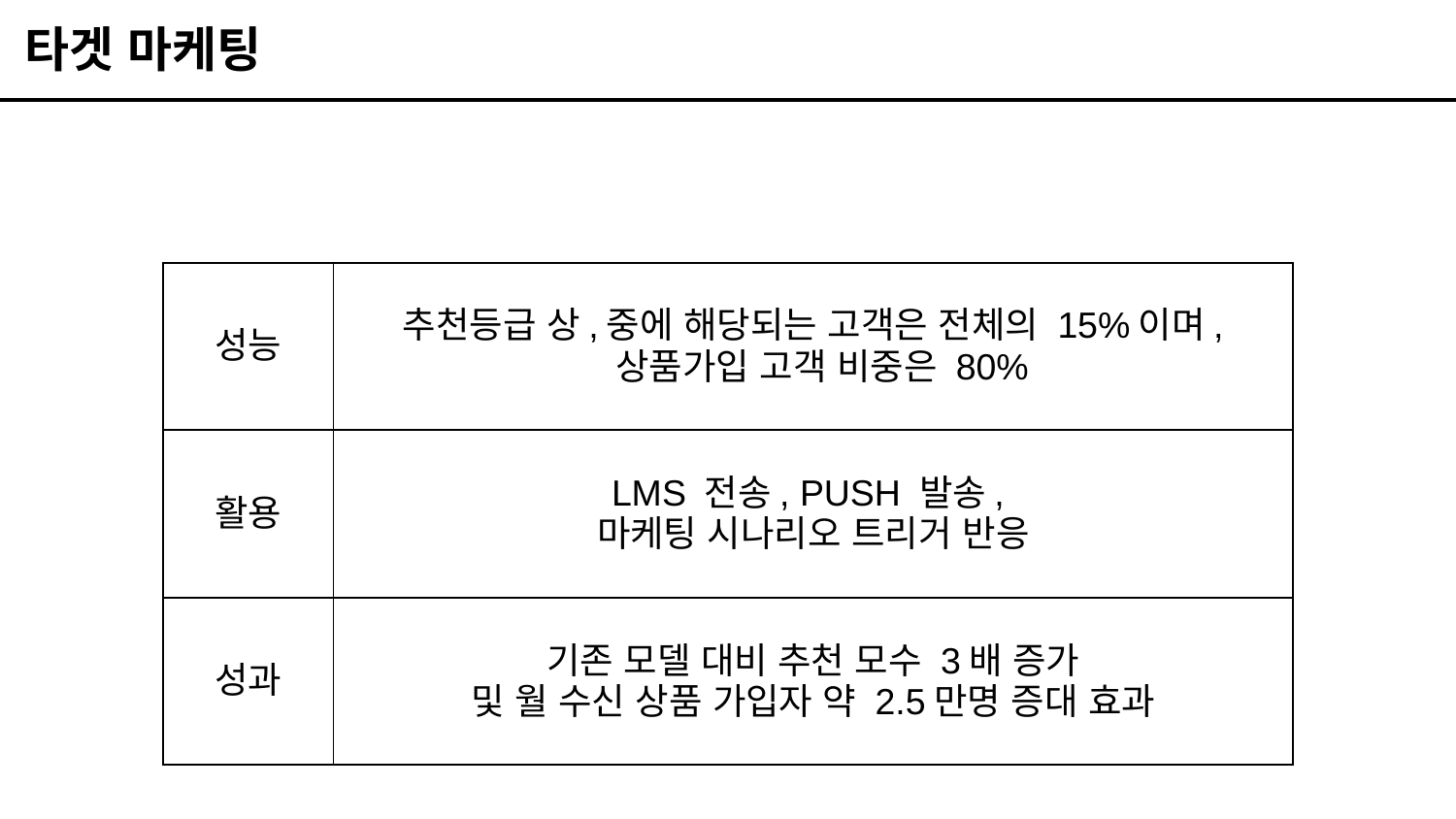

타겟 마케팅
| 성능 | 추천등급 상,중에 해당되는 고객은 전체의 15%이며, 상품가입 고객 비중은 80% |
| --- | --- |
| 활용 | LMS 전송, PUSH 발송, 마케팅 시나리오 트리거 반응 |
| 성과 | 기존 모델 대비 추천 모수 3배 증가 및 월 수신 상품 가입자 약 2.5만명 증대 효과 |